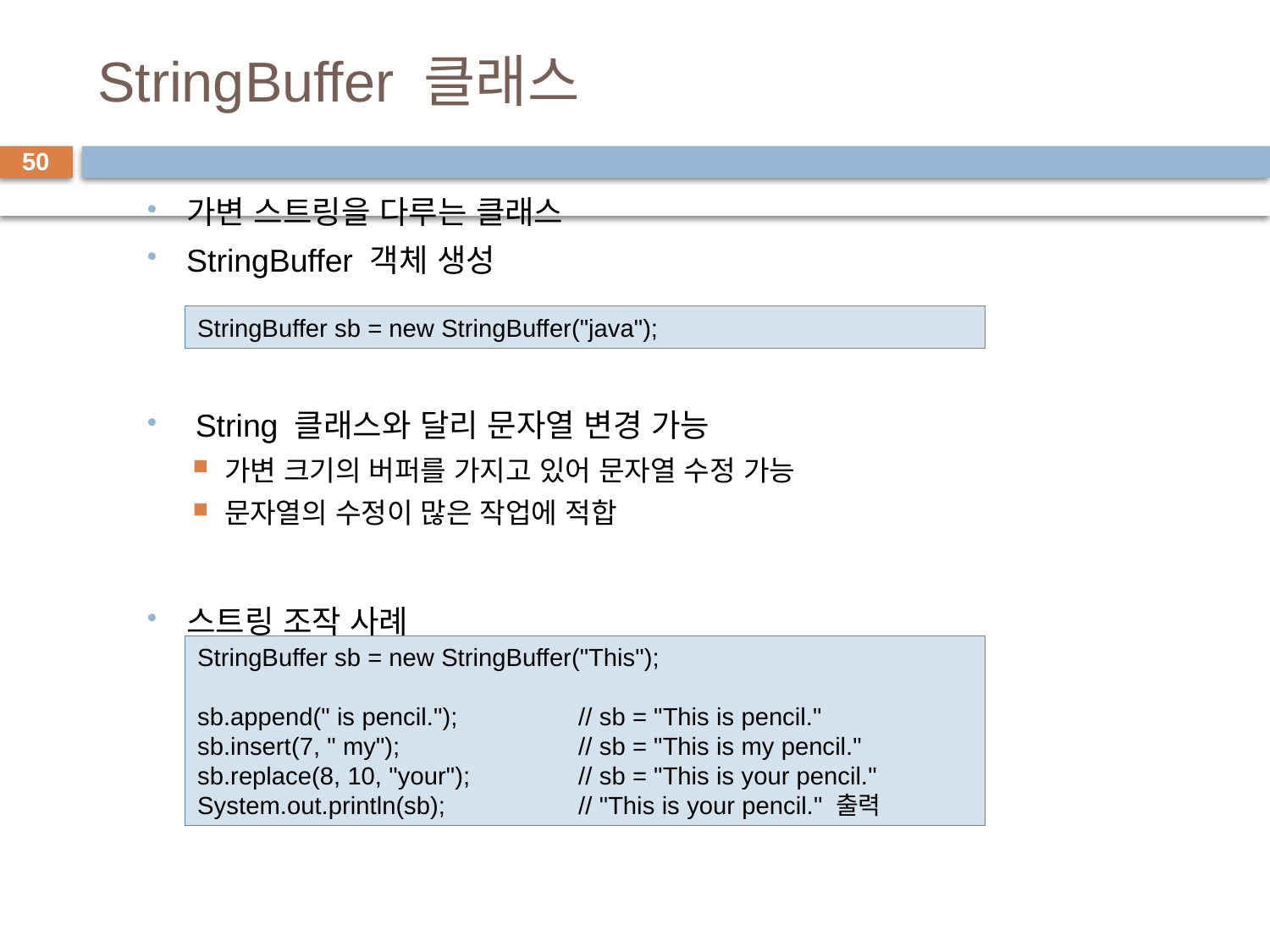

# StringBuffer 클래스
50
가변 스트링을 다루는 클래스
StringBuffer 객체 생성

 String 클래스와 달리 문자열 변경 가능
가변 크기의 버퍼를 가지고 있어 문자열 수정 가능
문자열의 수정이 많은 작업에 적합

스트링 조작 사례

StringBuffer sb = new StringBuffer("java");
StringBuffer sb = new StringBuffer("This");

sb.append(" is pencil."); 	// sb = "This is pencil."
sb.insert(7, " my"); 		// sb = "This is my pencil."
sb.replace(8, 10, "your"); 	// sb = "This is your pencil."
System.out.println(sb); 	// "This is your pencil." 출력